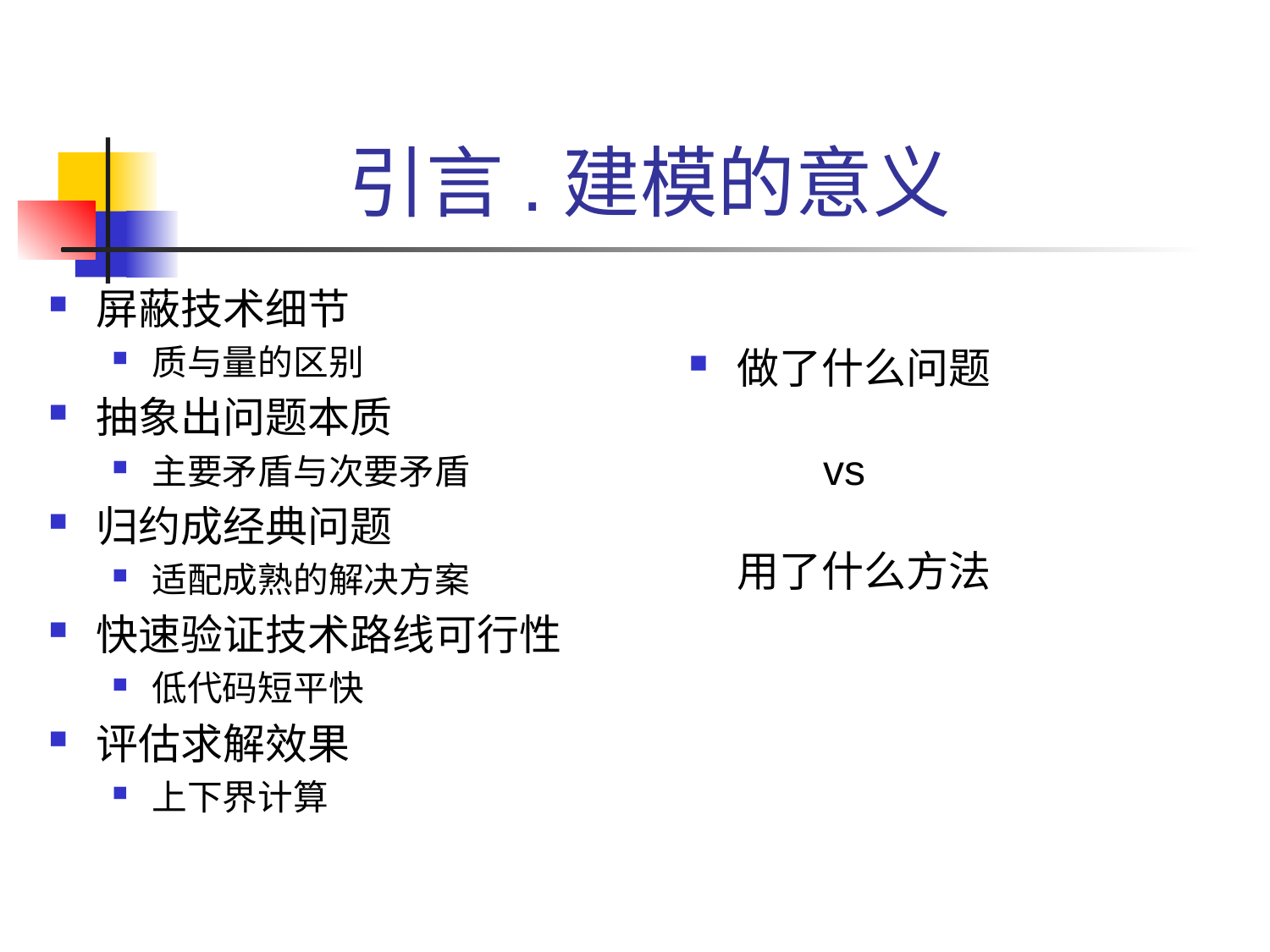

# 引言.建模的意义

做了什么问题
        vs
用了什么方法
屏蔽技术细节
质与量的区别
抽象出问题本质
主要矛盾与次要矛盾
归约成经典问题
适配成熟的解决方案
快速验证技术路线可行性
低代码短平快
评估求解效果
上下界计算